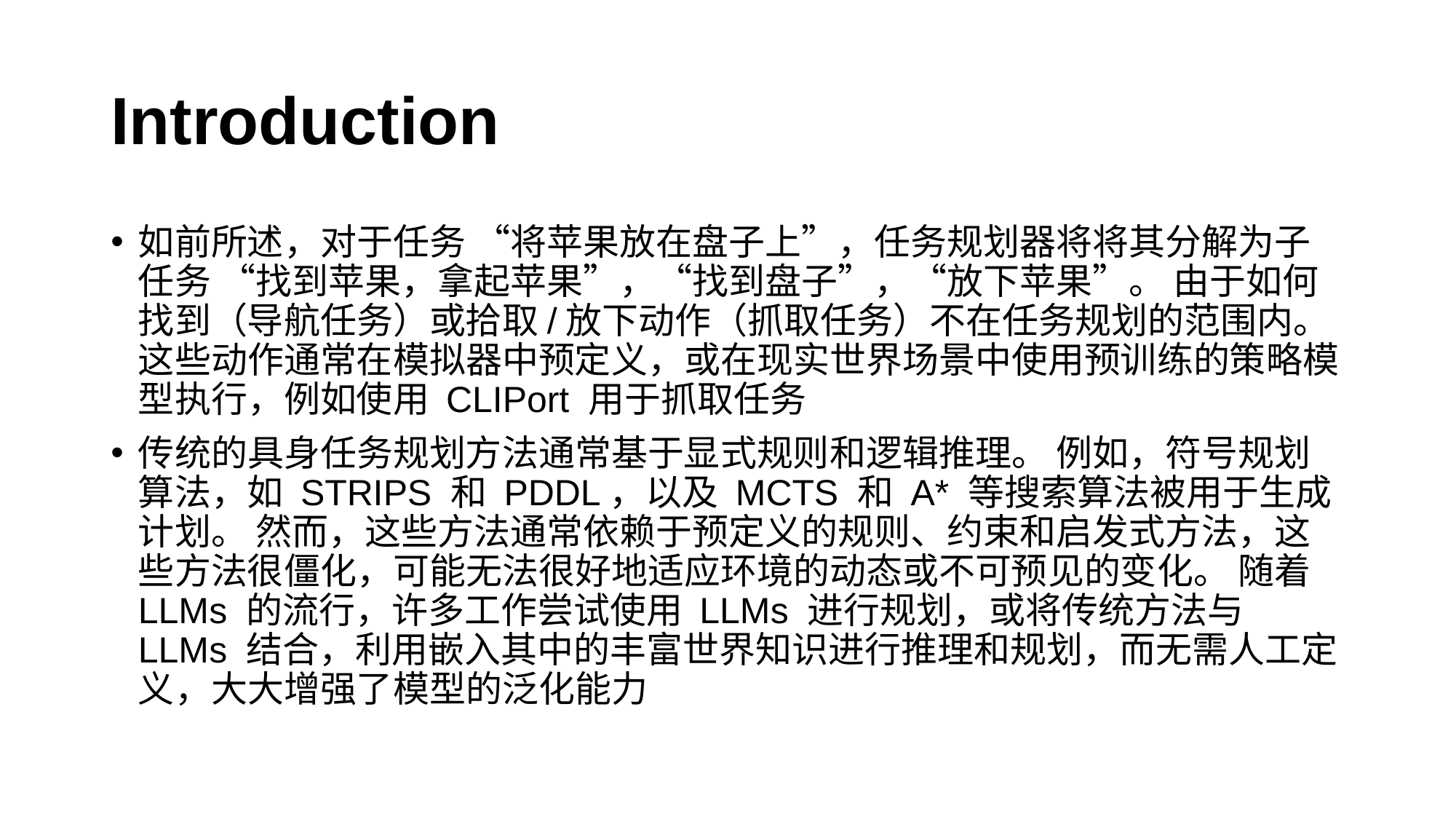

# Introduction
如前所述，对于任务 “将苹果放在盘子上”，任务规划器将将其分解为子任务 “找到苹果，拿起苹果”，“找到盘子”，“放下苹果”。 由于如何找到（导航任务）或拾取/放下动作（抓取任务）不在任务规划的范围内。 这些动作通常在模拟器中预定义，或在现实世界场景中使用预训练的策略模型执行，例如使用 CLIPort 用于抓取任务
传统的具身任务规划方法通常基于显式规则和逻辑推理。 例如，符号规划算法，如 STRIPS 和 PDDL，以及 MCTS 和 A* 等搜索算法被用于生成计划。 然而，这些方法通常依赖于预定义的规则、约束和启发式方法，这些方法很僵化，可能无法很好地适应环境的动态或不可预见的变化。 随着 LLMs 的流行，许多工作尝试使用 LLMs 进行规划，或将传统方法与 LLMs 结合，利用嵌入其中的丰富世界知识进行推理和规划，而无需人工定义，大大增强了模型的泛化能力